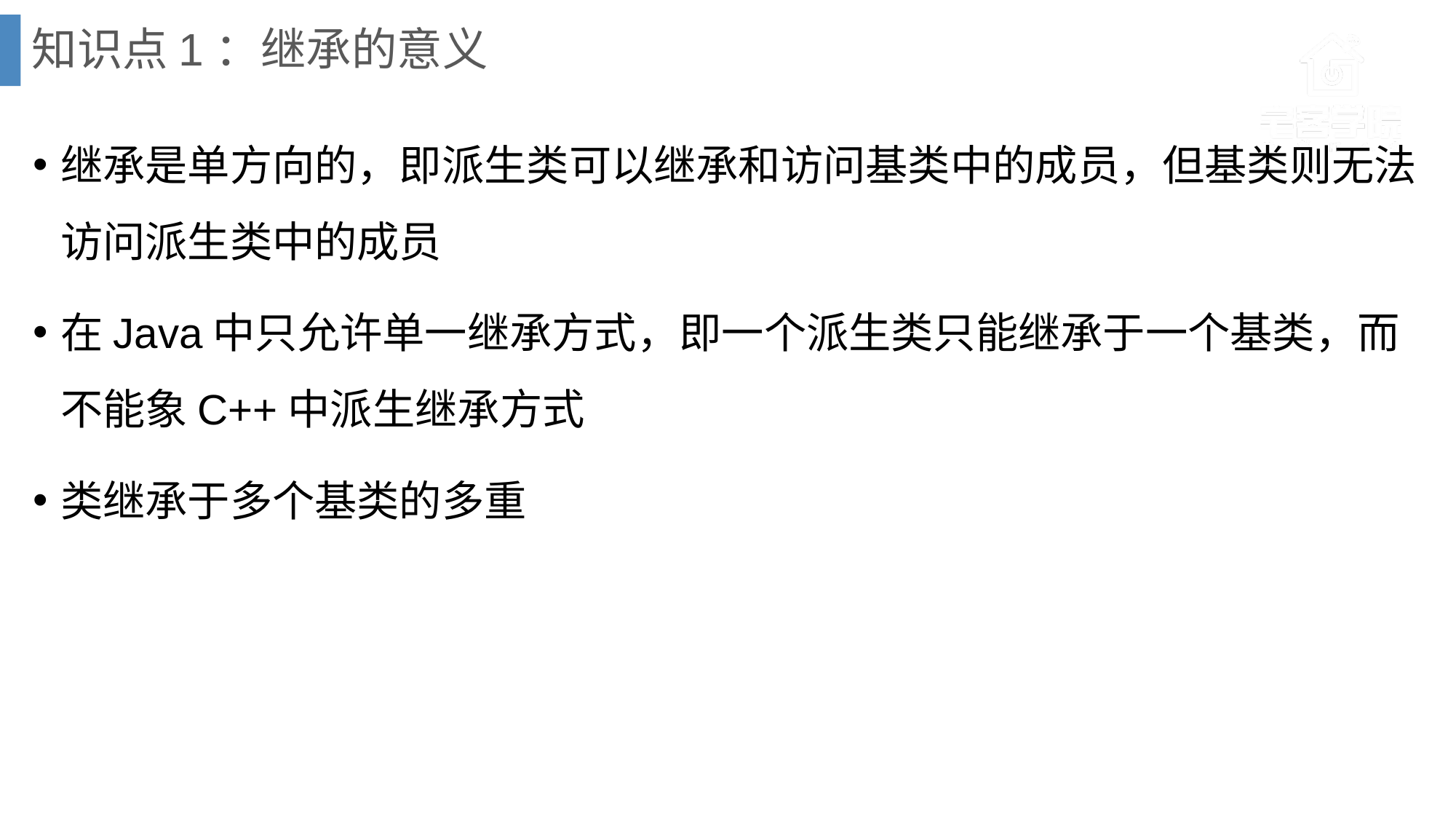

# 知识点1：继承的意义
继承是单方向的，即派生类可以继承和访问基类中的成员，但基类则无法访问派生类中的成员
在Java中只允许单一继承方式，即一个派生类只能继承于一个基类，而不能象C++中派生继承方式
类继承于多个基类的多重